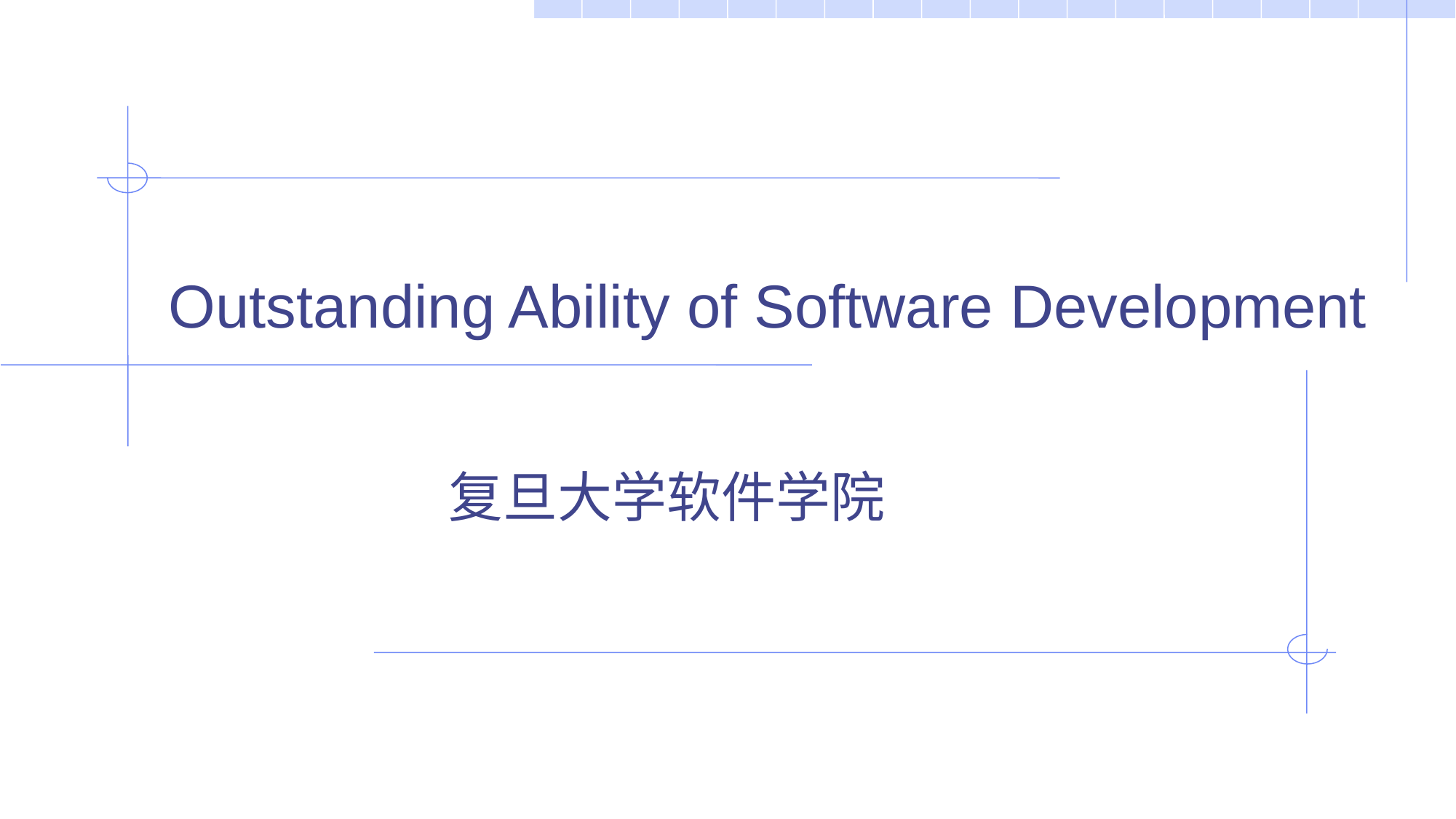

# Outstanding Ability of Software Development

复旦大学软件学院